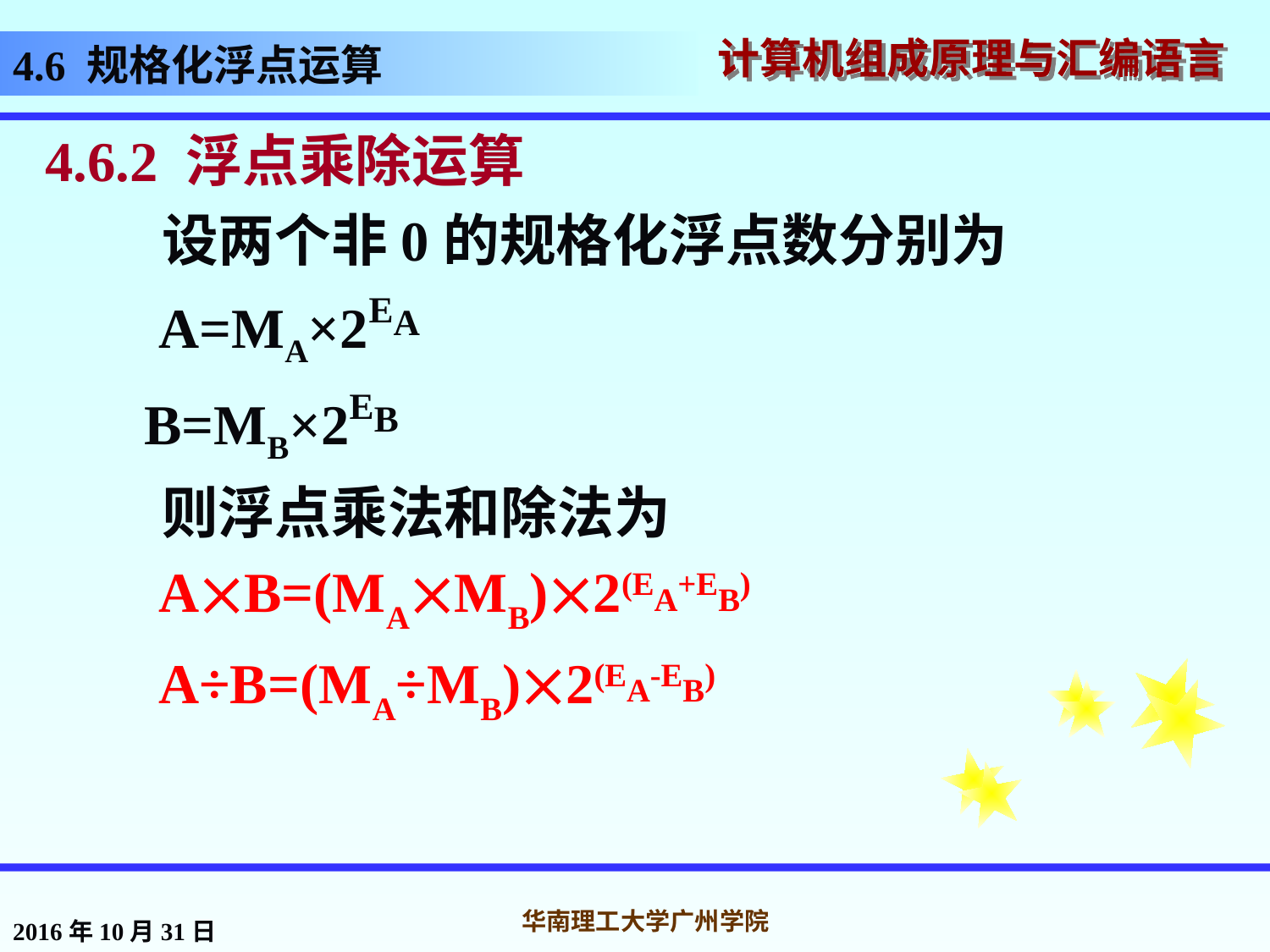

# 4.6 规格化浮点运算
4.6.2 浮点乘除运算
        设两个非0的规格化浮点数分别为
        A=MA×2EA
            B=MB×2EB
        则浮点乘法和除法为
        A×B=(MA×MB)×2(EA+EB)
        A÷B=(MA÷MB)×2(EA-EB)
2016年10月31日
华南理工大学广州学院